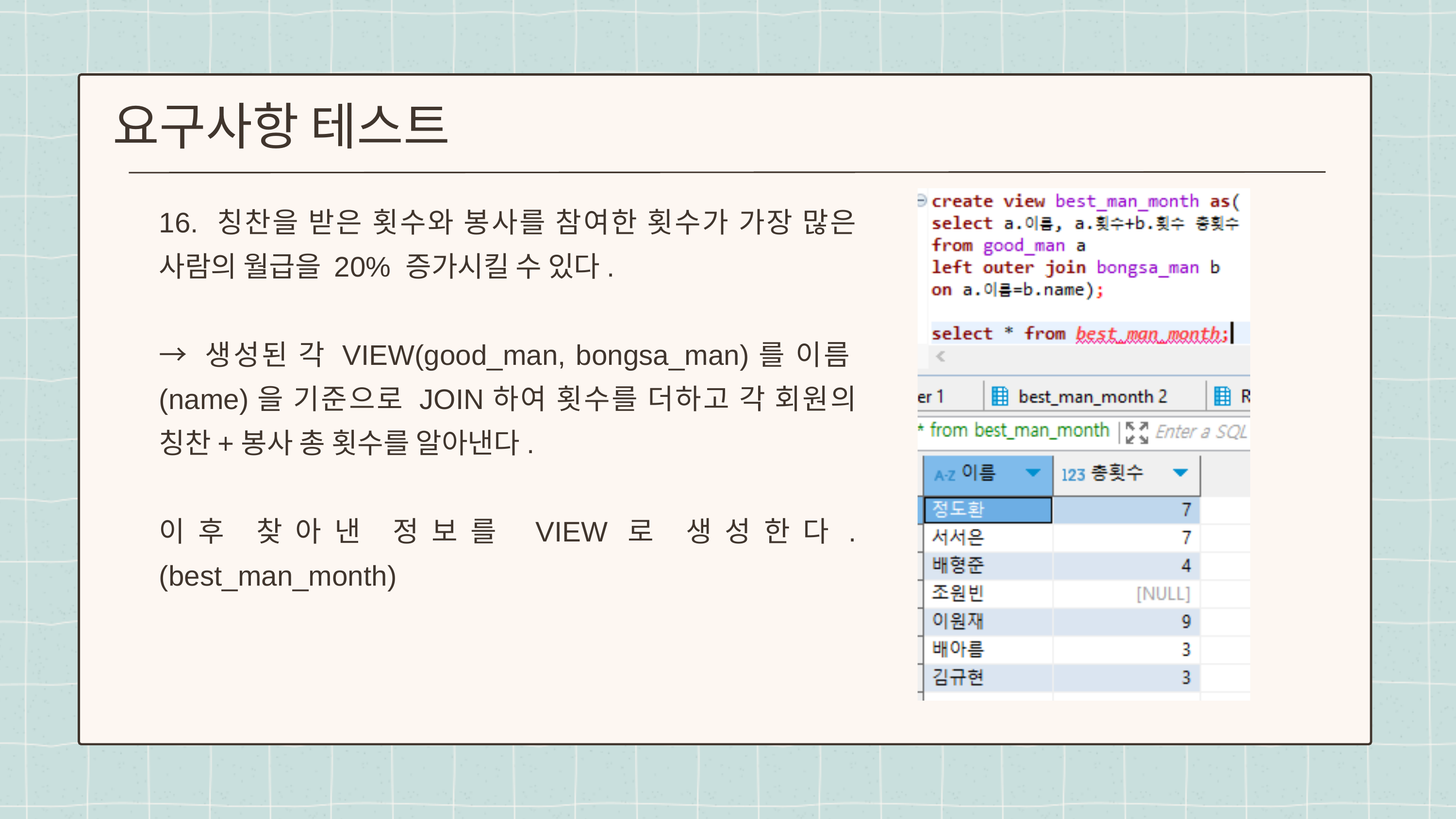

요구사항 테스트

16. 칭찬을 받은 횟수와 봉사를 참여한 횟수가 가장 많은 사람의 월급을 20% 증가시킬 수 있다.

→ 생성된 각 VIEW(good_man, bongsa_man)를 이름(name)을 기준으로 JOIN하여 횟수를 더하고 각 회원의 칭찬+봉사 총 횟수를 알아낸다.

이후 찾아낸 정보를 VIEW로 생성한다. (best_man_month)